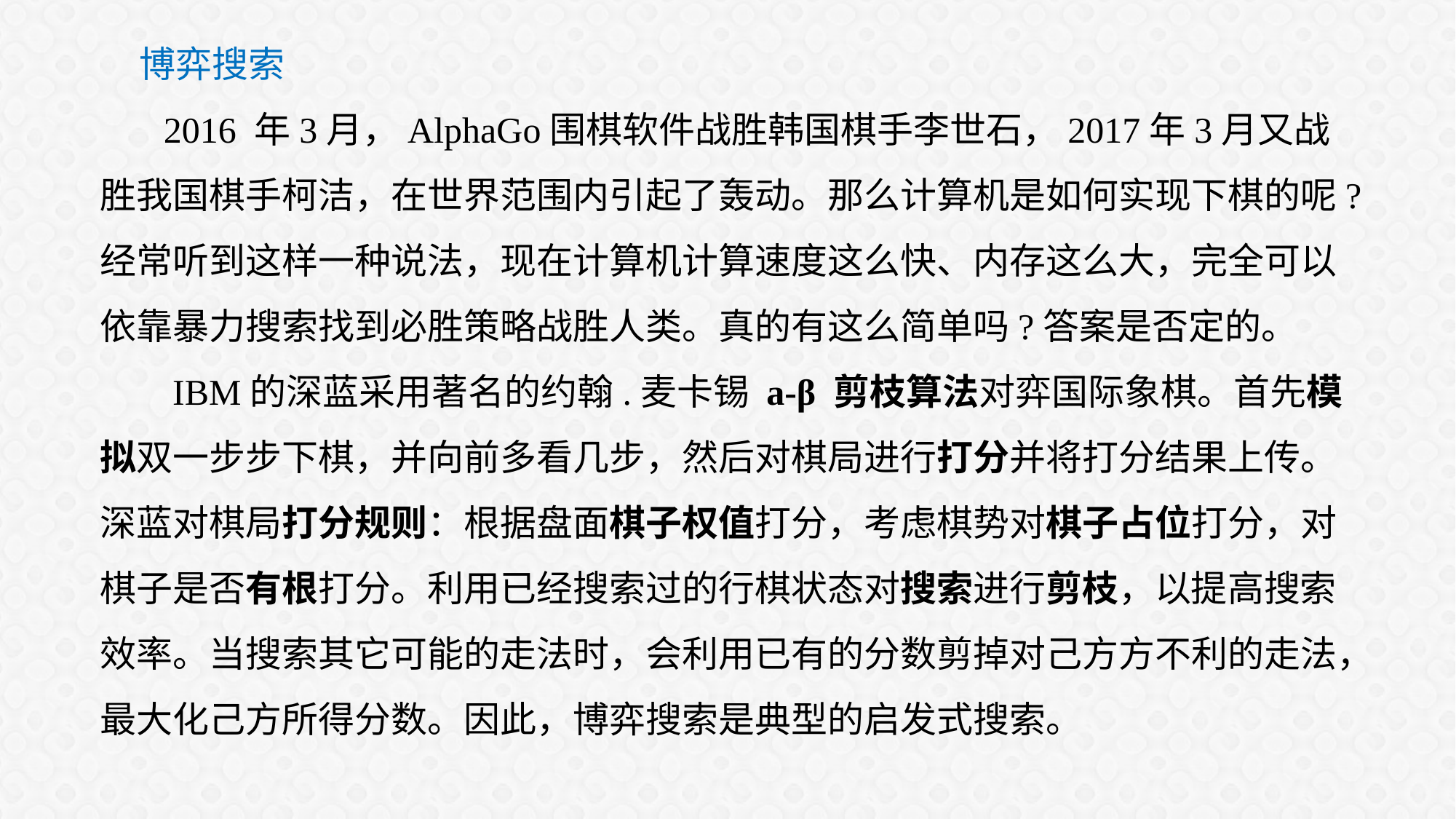

博弈搜索
       2016 年3月，AlphaGo围棋软件战胜韩国棋手李世石，2017年3月又战胜我国棋手柯洁，在世界范围内引起了轰动。那么计算机是如何实现下棋的呢?经常听到这样一种说法，现在计算机计算速度这么快、内存这么大，完全可以依靠暴力搜索找到必胜策略战胜人类。真的有这么简单吗?答案是否定的。
        IBM的深蓝采用著名的约翰.麦卡锡 a-β 剪枝算法对弈国际象棋。首先模拟双一步步下棋，并向前多看几步，然后对棋局进行打分并将打分结果上传。深蓝对棋局打分规则：根据盘面棋子权值打分，考虑棋势对棋子占位打分，对棋子是否有根打分。利用已经搜索过的行棋状态对搜索进行剪枝，以提高搜索效率。当搜索其它可能的走法时，会利用已有的分数剪掉对己方方不利的走法，最大化己方所得分数。因此，博弈搜索是典型的启发式搜索。